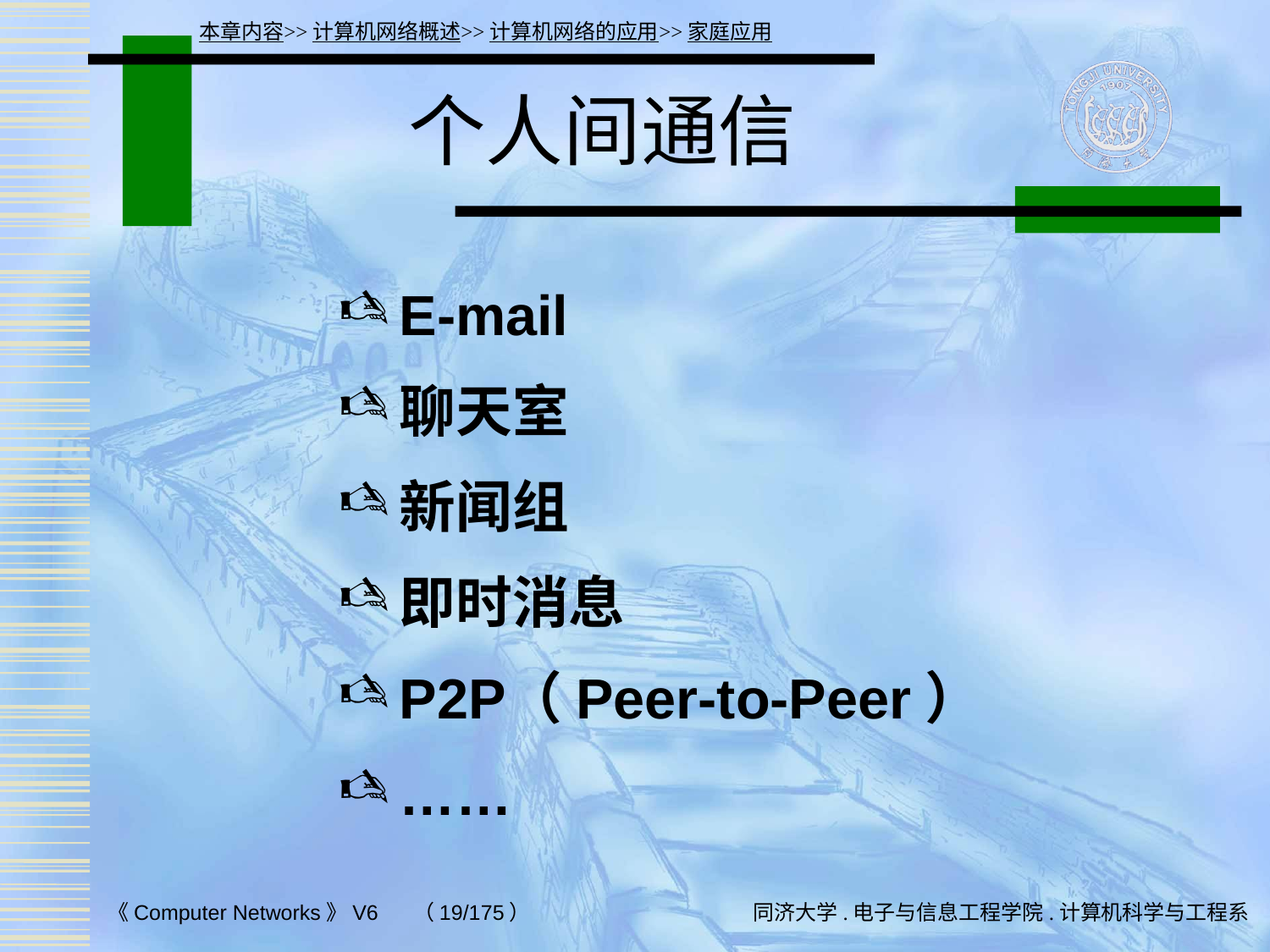

本章内容>>计算机网络概述>>计算机网络的应用>>家庭应用
# 个人间通信
E-mail
聊天室
新闻组
即时消息
P2P（Peer-to-Peer）
……